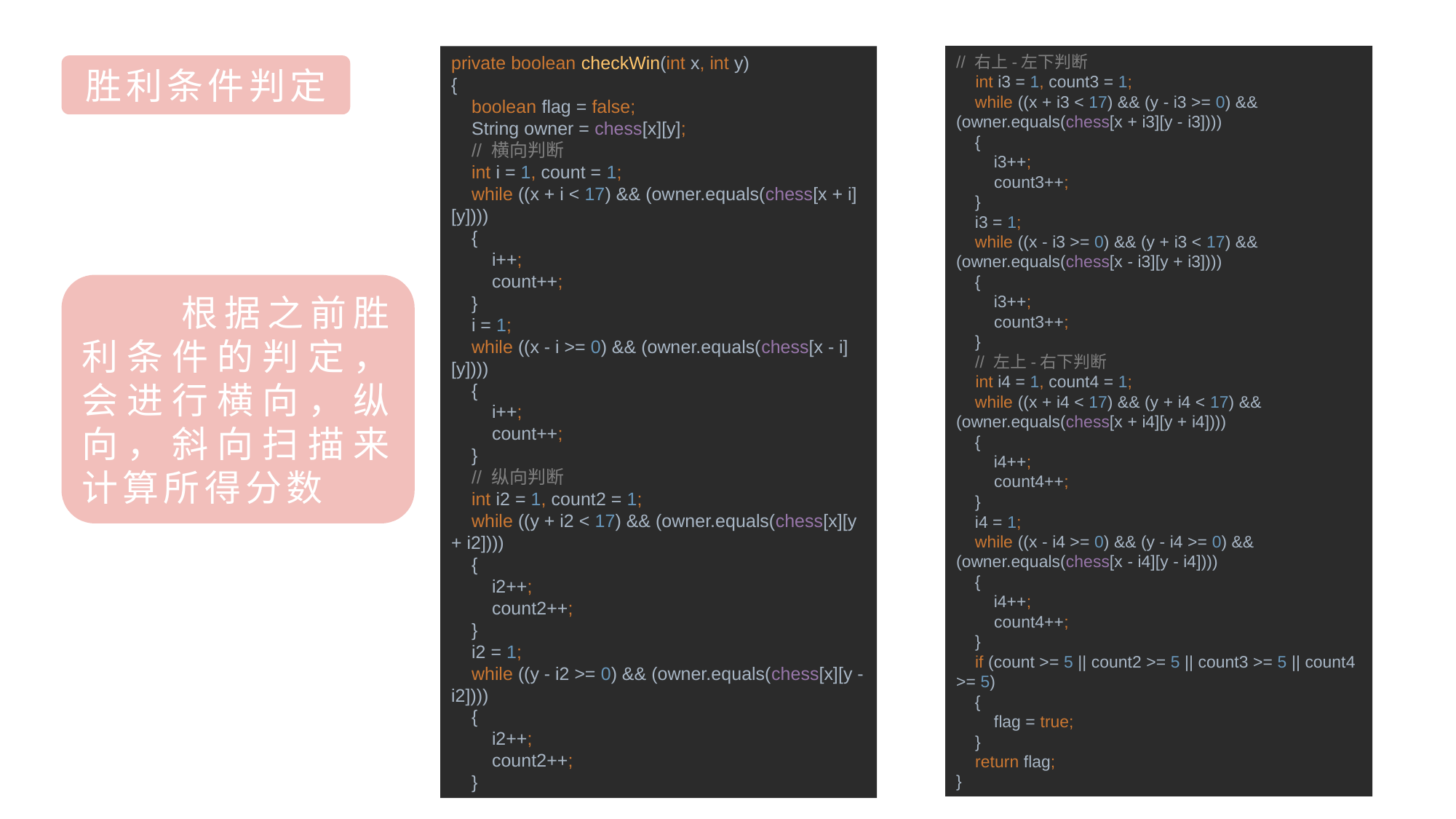

private boolean checkWin(int x, int y)
{
    boolean flag = false;
    String owner = chess[x][y];
    // 横向判断
    int i = 1, count = 1;
    while ((x + i < 17) && (owner.equals(chess[x + i][y])))
    {
        i++;
        count++;
    }
    i = 1;
    while ((x - i >= 0) && (owner.equals(chess[x - i][y])))
    {
        i++;
        count++;
    }
    // 纵向判断
    int i2 = 1, count2 = 1;
    while ((y + i2 < 17) && (owner.equals(chess[x][y + i2])))
    {
        i2++;
        count2++;
    }
    i2 = 1;
    while ((y - i2 >= 0) && (owner.equals(chess[x][y - i2])))
    {
        i2++;
        count2++;
    }
// 右上-左下判断
    int i3 = 1, count3 = 1;
    while ((x + i3 < 17) && (y - i3 >= 0) && (owner.equals(chess[x + i3][y - i3])))
    {
        i3++;
        count3++;
    }
    i3 = 1;
    while ((x - i3 >= 0) && (y + i3 < 17) && (owner.equals(chess[x - i3][y + i3])))
    {
        i3++;
        count3++;
    }
    // 左上-右下判断
    int i4 = 1, count4 = 1;
    while ((x + i4 < 17) && (y + i4 < 17) && (owner.equals(chess[x + i4][y + i4])))
    {
        i4++;
        count4++;
    }
    i4 = 1;
    while ((x - i4 >= 0) && (y - i4 >= 0) && (owner.equals(chess[x - i4][y - i4])))
    {
        i4++;
        count4++;
    }
    if (count >= 5 || count2 >= 5 || count3 >= 5 || count4 >= 5)
    {
        flag = true;
    }
    return flag;
}
胜利条件判定
      根据之前胜利条件的判定，会进行横向，纵向，斜向扫描来计算所得分数